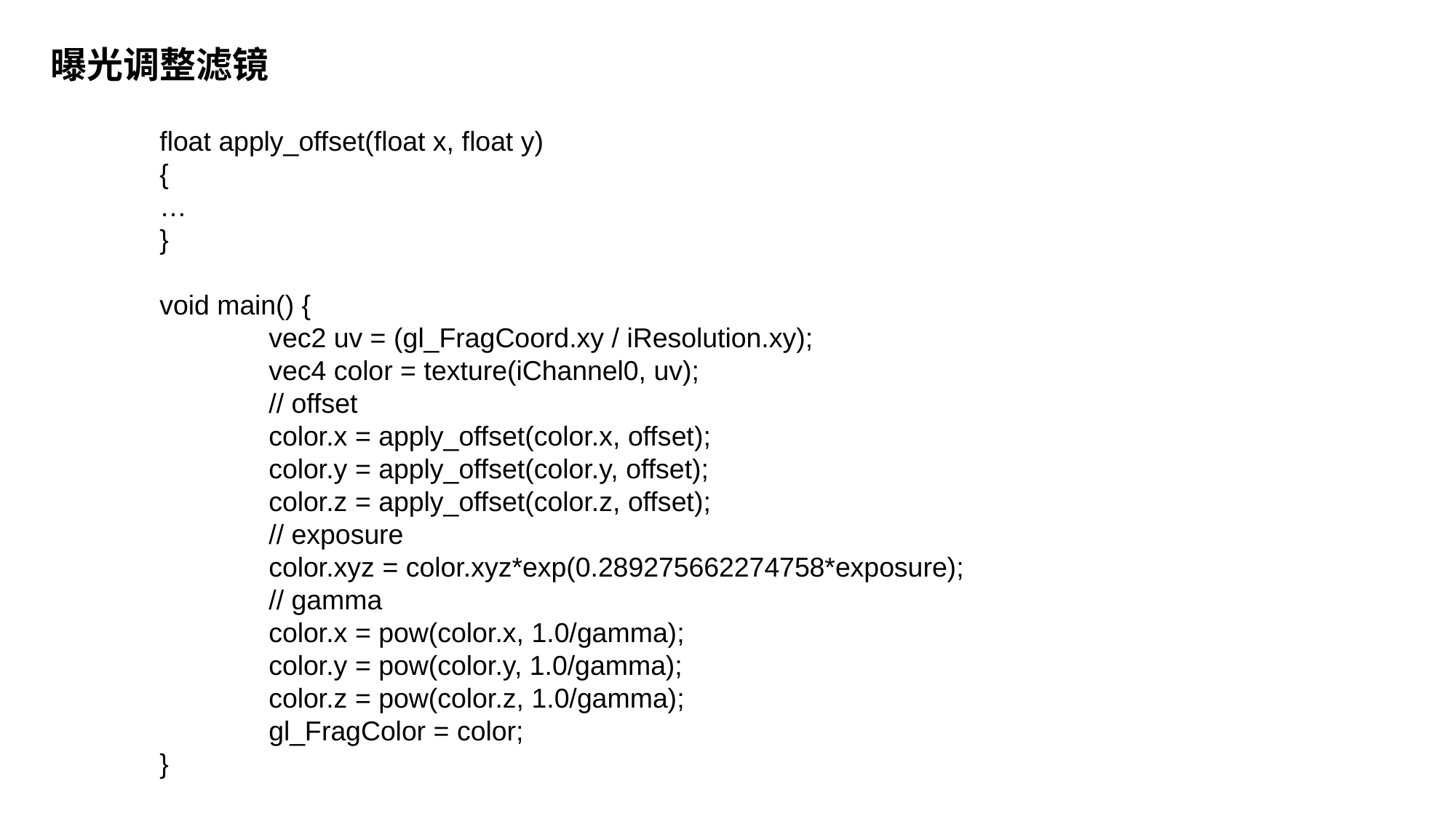

# 曝光调整滤镜
float apply_offset(float x, float y)
{
…
}

void main() {
	vec2 uv = (gl_FragCoord.xy / iResolution.xy);
	vec4 color = texture(iChannel0, uv);
  	// offset
	color.x = apply_offset(color.x, offset);
	color.y = apply_offset(color.y, offset);
	color.z = apply_offset(color.z, offset);
	// exposure
	color.xyz = color.xyz*exp(0.289275662274758*exposure);
	// gamma
	color.x = pow(color.x, 1.0/gamma);
	color.y = pow(color.y, 1.0/gamma);
	color.z = pow(color.z, 1.0/gamma);
	gl_FragColor = color;
}